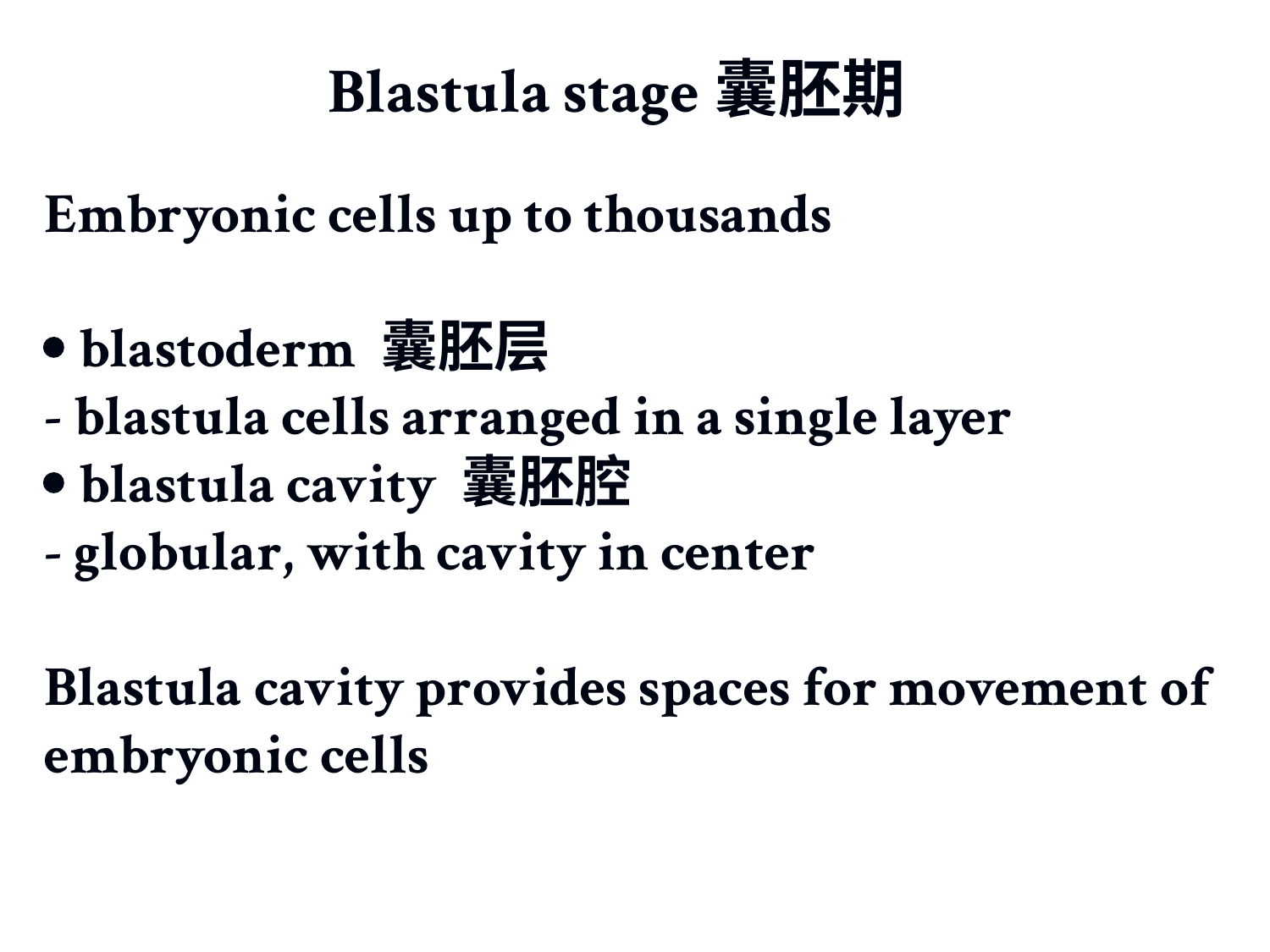

Blastula stage囊胚期
Embryonic cells up to thousands

• blastoderm 囊胚层
- blastula cells arranged in a single layer
• blastula cavity 囊胚腔
- globular, with cavity in center

Blastula cavity provides spaces for movement of embryonic cells